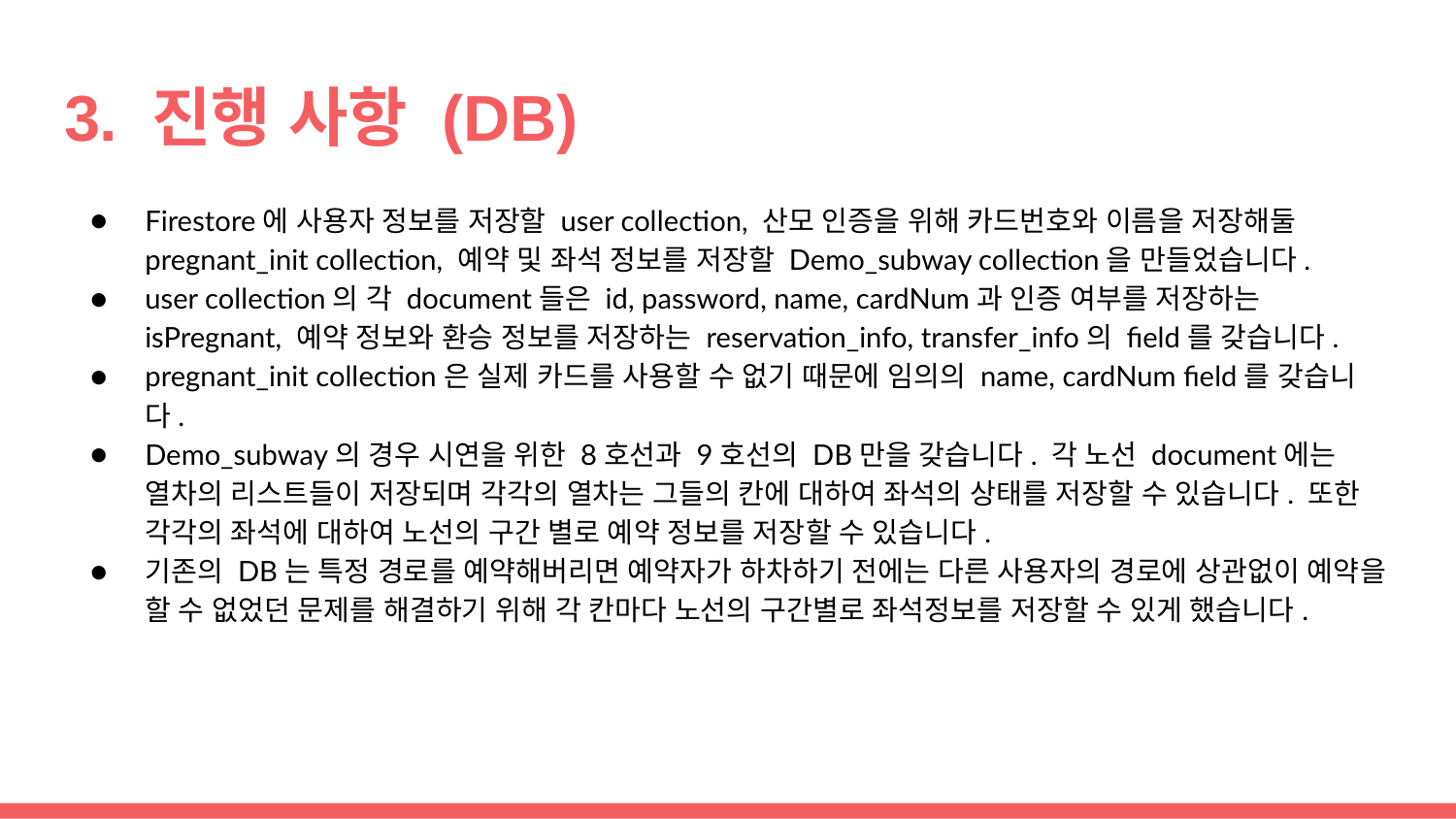

# 3. 진행 사항 (DB)
Firestore에 사용자 정보를 저장할 user collection, 산모 인증을 위해 카드번호와 이름을 저장해둘 pregnant_init collection, 예약 및 좌석 정보를 저장할 Demo_subway collection을 만들었습니다.
user collection의 각 document들은 id, password, name, cardNum과 인증 여부를 저장하는 isPregnant, 예약 정보와 환승 정보를 저장하는 reservation_info, transfer_info의 field를 갖습니다.
pregnant_init collection은 실제 카드를 사용할 수 없기 때문에 임의의 name, cardNum field를 갖습니다.
Demo_subway의 경우 시연을 위한 8호선과 9호선의 DB만을 갖습니다. 각 노선 document에는 열차의 리스트들이 저장되며 각각의 열차는 그들의 칸에 대하여 좌석의 상태를 저장할 수 있습니다. 또한 각각의 좌석에 대하여 노선의 구간 별로 예약 정보를 저장할 수 있습니다.
기존의 DB는 특정 경로를 예약해버리면 예약자가 하차하기 전에는 다른 사용자의 경로에 상관없이 예약을 할 수 없었던 문제를 해결하기 위해 각 칸마다 노선의 구간별로 좌석정보를 저장할 수 있게 했습니다.